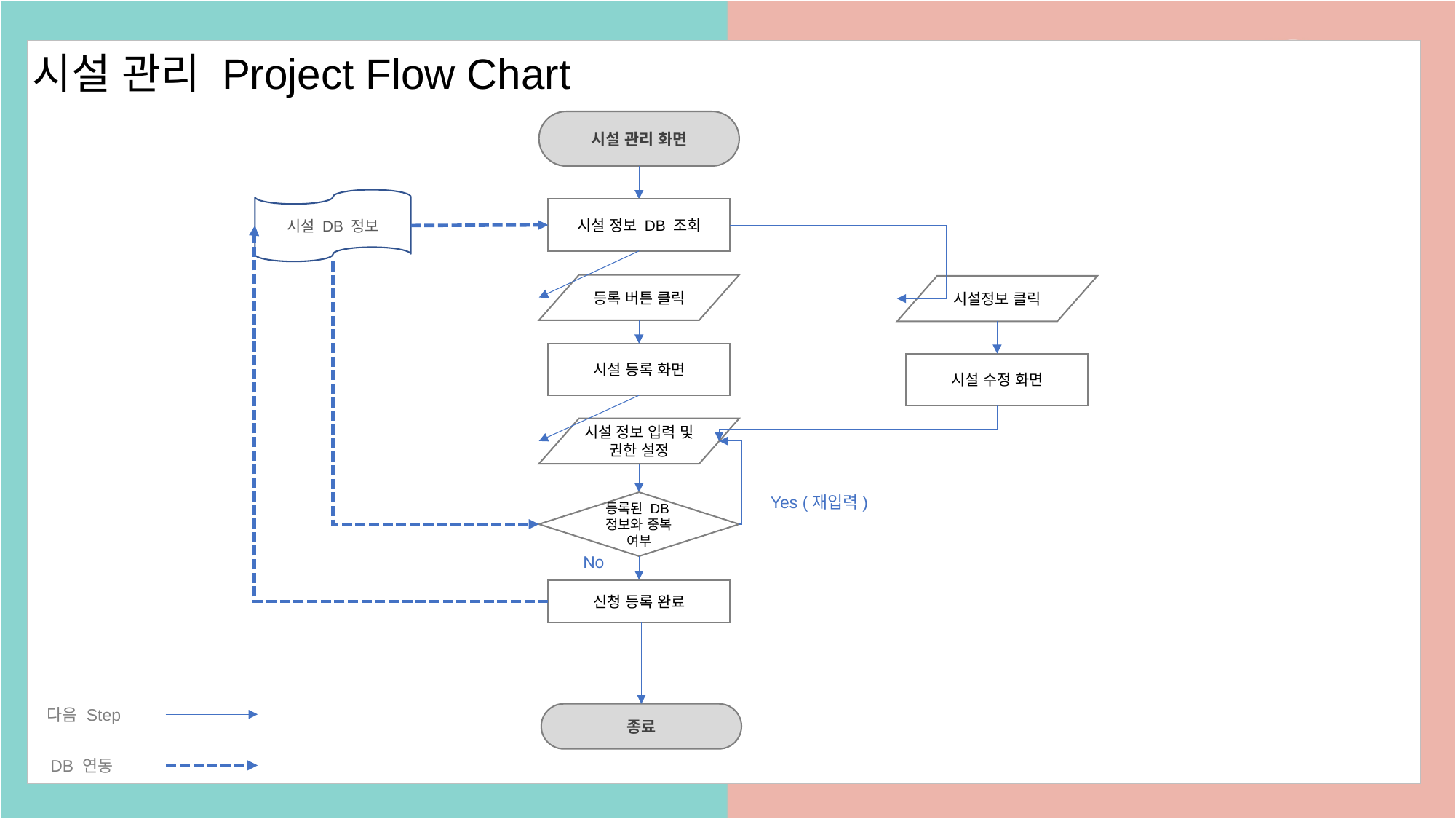

# 시설 관리 Project Flow Chart
시설 관리 화면
시설 DB 정보
시설 정보 DB 조회
등록 버튼 클릭
시설정보 클릭
시설 등록 화면
시설 수정 화면
시설 정보 입력 및 권한 설정
Yes (재입력)
등록된 DB정보와 중복 여부
No
신청 등록 완료
다음 Step
DB 연동
종료